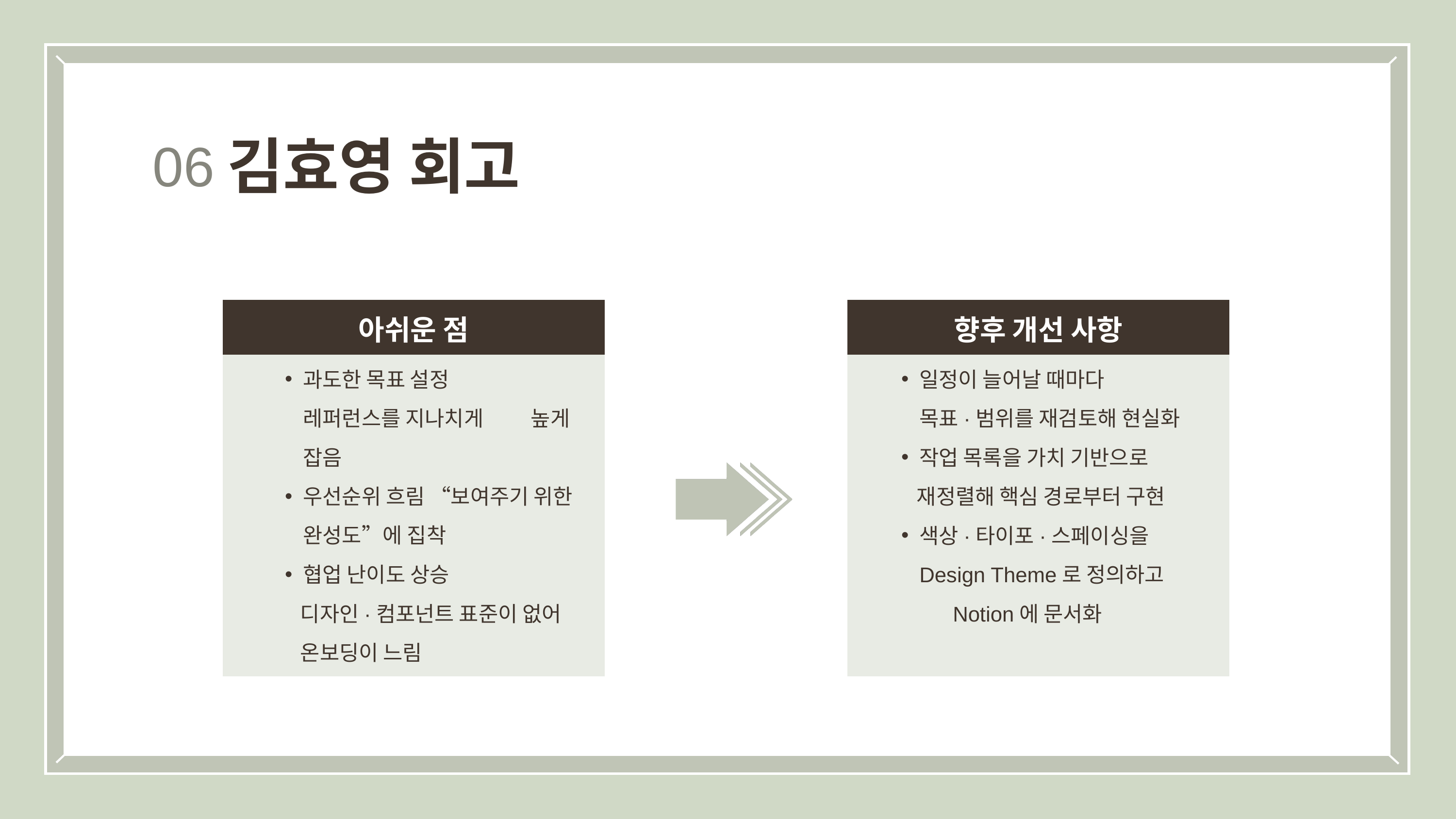

김효영 회고
06

아쉬운 점
향후 개선 사항
과도한 목표 설정                  레퍼런스를 지나치게          높게 잡음
우선순위 흐림 “보여주기 위한 완성도”에 집착
협업 난이도 상승
      디자인·컴포넌트 표준이 없어
      온보딩이 느림
일정이 늘어날 때마다               목표·범위를 재검토해 현실화
작업 목록을 가치 기반으로
      재정렬해 핵심 경로부터 구현
색상·타이포·스페이싱을          Design Theme로 정의하고                Notion에 문서화